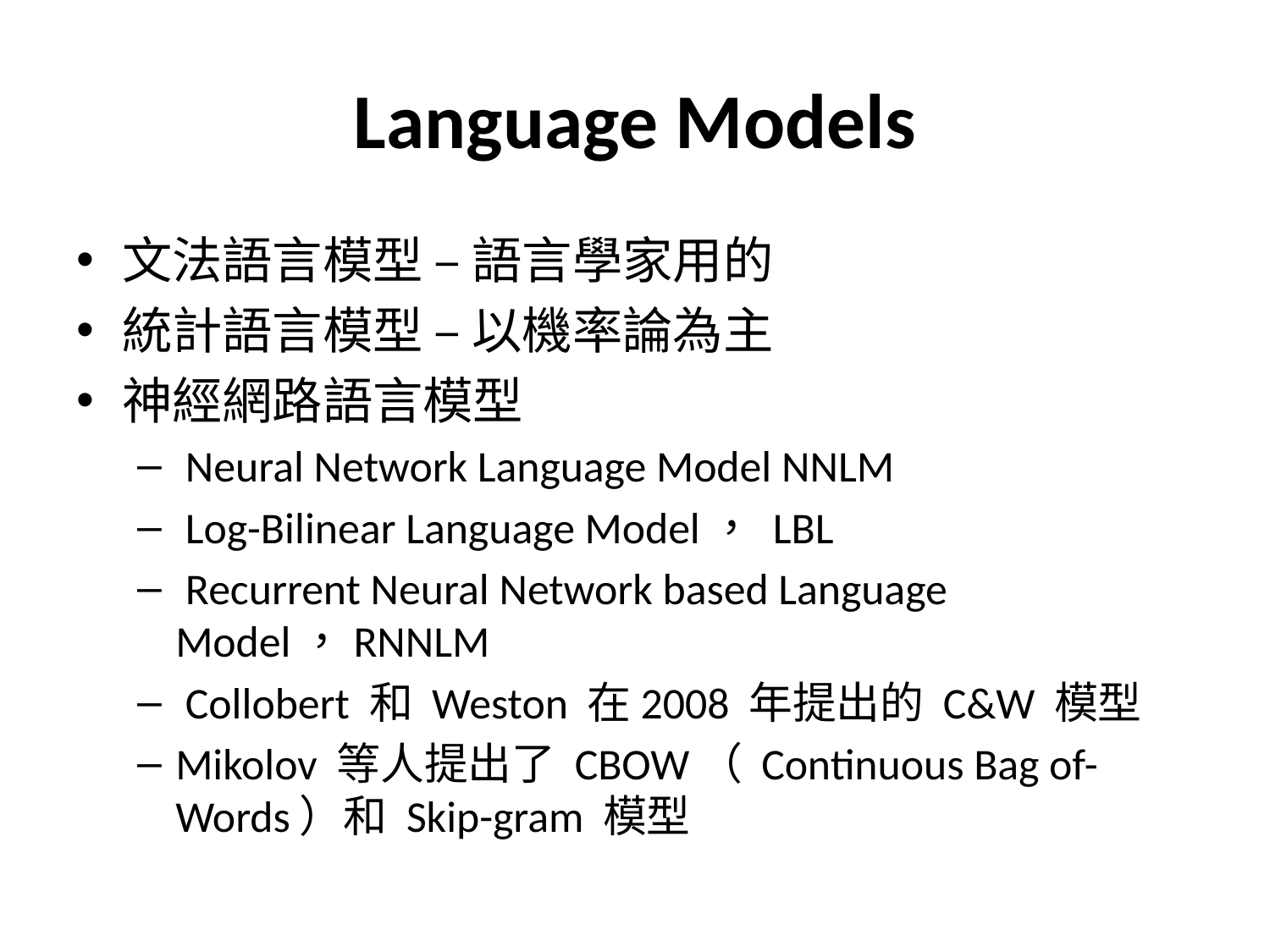

# Language Models
文法語言模型 – 語言學家用的
統計語言模型 – 以機率論為主
神經網路語言模型
 Neural Network Language Model NNLM
 Log-Bilinear Language Model， LBL
 Recurrent Neural Network based Language Model，RNNLM
 Collobert 和 Weston 在2008 年提出的 C&W 模型
Mikolov 等人提出了 CBOW（ Continuous Bag of-Words）和 Skip-gram 模型